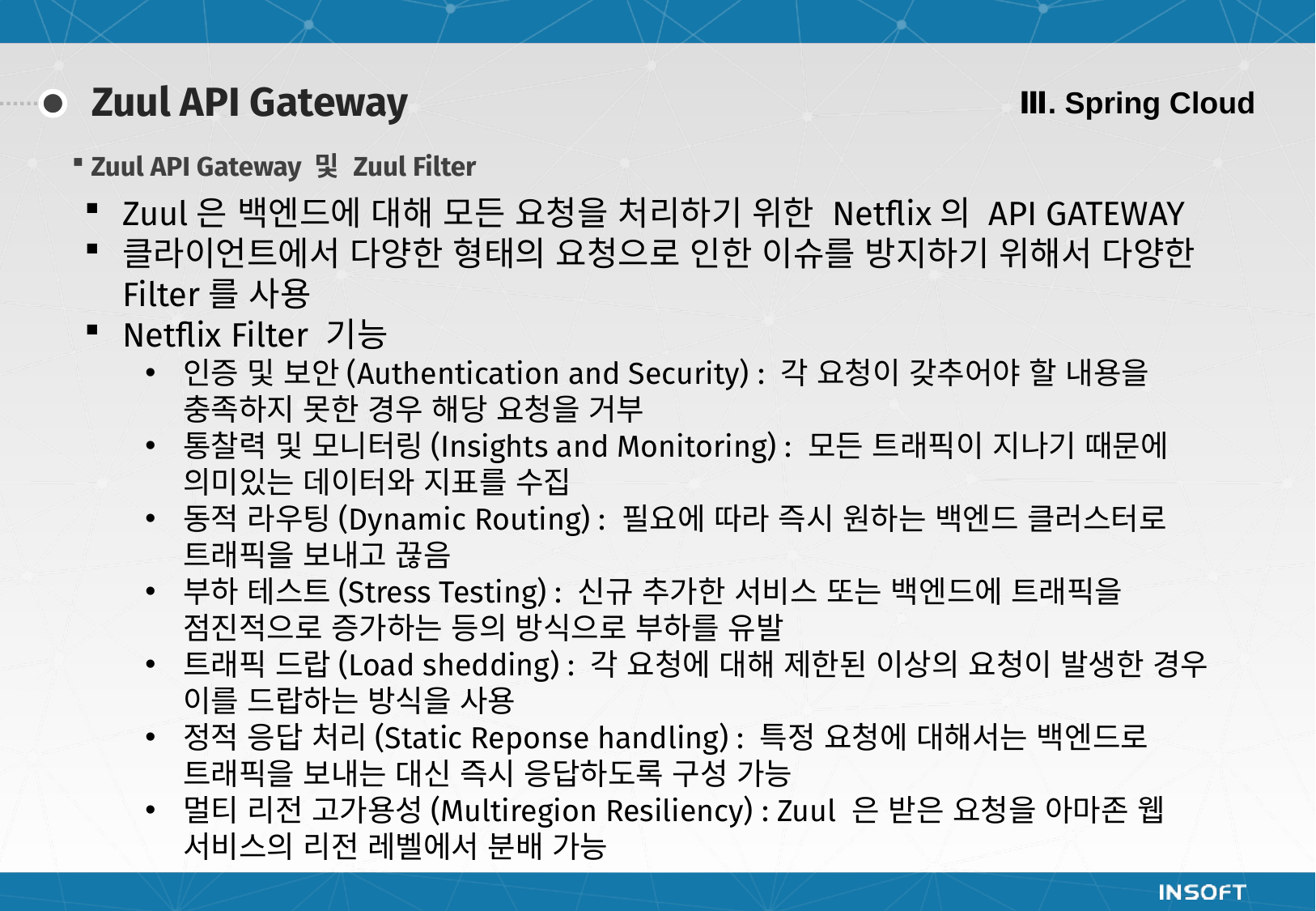

Ⅲ. Spring Cloud
Zuul API Gateway

Zuul API Gateway 및 Zuul Filter
Zuul은 백엔드에 대해 모든 요청을 처리하기 위한 Netflix의 API GATEWAY
클라이언트에서 다양한 형태의 요청으로 인한 이슈를 방지하기 위해서 다양한 Filter를 사용
Netflix Filter 기능
인증 및 보안(Authentication and Security) : 각 요청이 갖추어야 할 내용을 충족하지 못한 경우 해당 요청을 거부
통찰력 및 모니터링(Insights and Monitoring) : 모든 트래픽이 지나기 때문에 의미있는 데이터와 지표를 수집
동적 라우팅(Dynamic Routing) : 필요에 따라 즉시 원하는 백엔드 클러스터로 트래픽을 보내고 끊음
부하 테스트(Stress Testing) : 신규 추가한 서비스 또는 백엔드에 트래픽을 점진적으로 증가하는 등의 방식으로 부하를 유발
트래픽 드랍(Load shedding) : 각 요청에 대해 제한된 이상의 요청이 발생한 경우 이를 드랍하는 방식을 사용
정적 응답 처리(Static Reponse handling) : 특정 요청에 대해서는 백엔드로 트래픽을 보내는 대신 즉시 응답하도록 구성 가능
멀티 리전 고가용성(Multiregion Resiliency) : Zuul 은 받은 요청을 아마존 웹 서비스의 리전 레벨에서 분배 가능